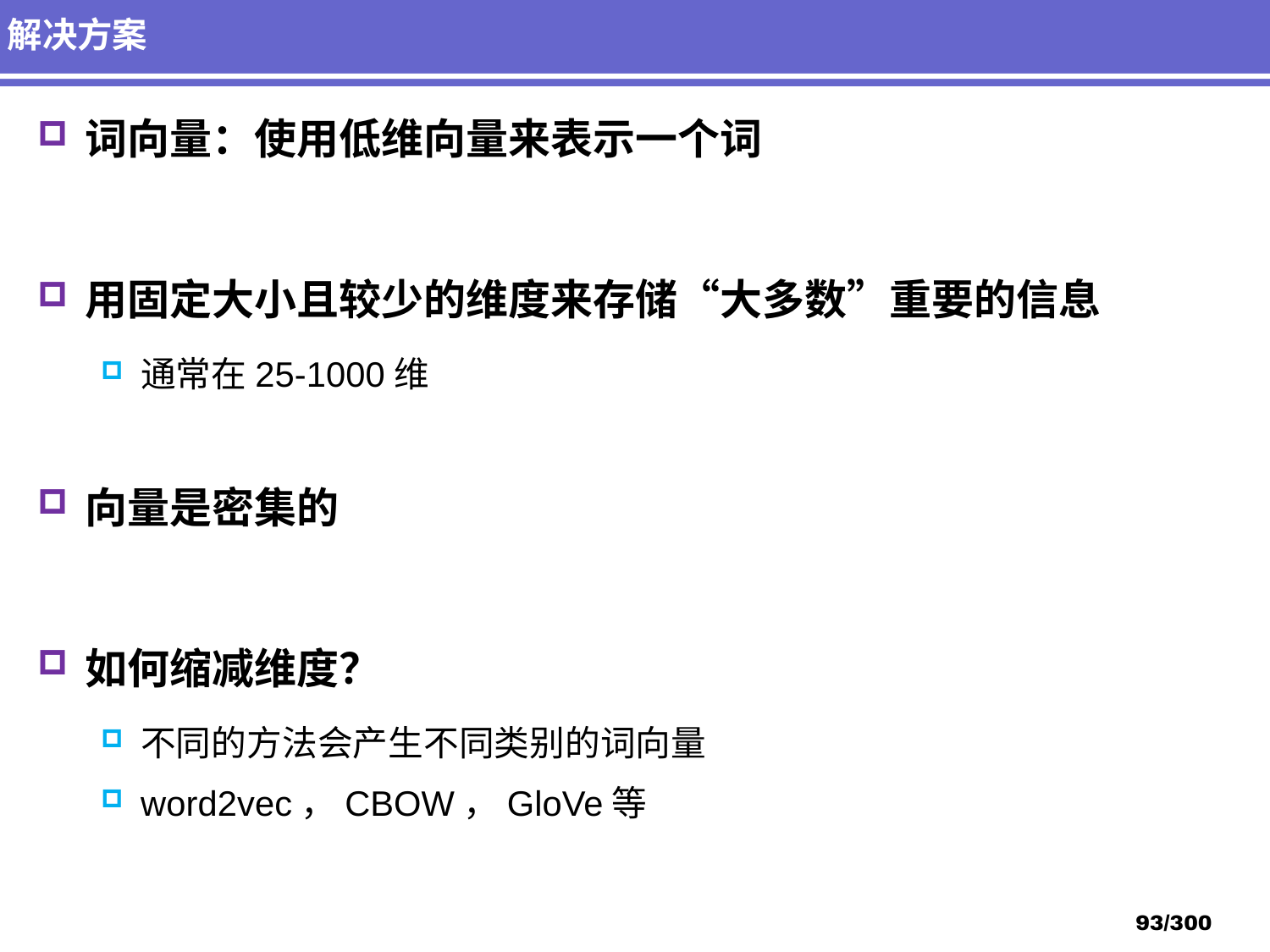

# 解决方案
词向量：使用低维向量来表示一个词

用固定大小且较少的维度来存储“大多数”重要的信息
通常在25-1000维

向量是密集的

如何缩减维度？
不同的方法会产生不同类别的词向量
word2vec，CBOW，GloVe等
93/300